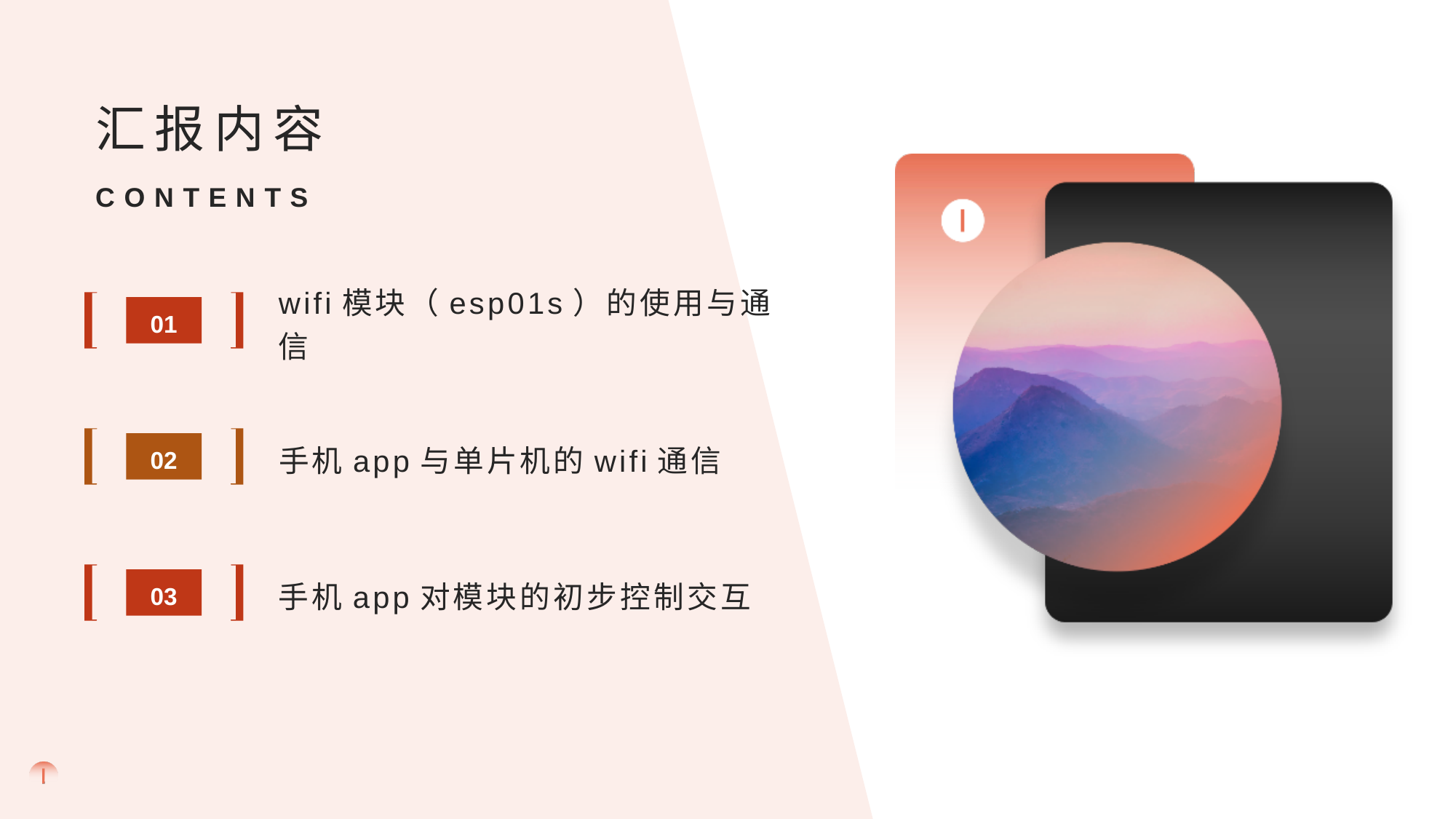

汇报内容
CONTENTS
wifi模块（esp01s）的使用与通信

01
手机app与单片机的wifi通信

02
手机app对模块的初步控制交互

03